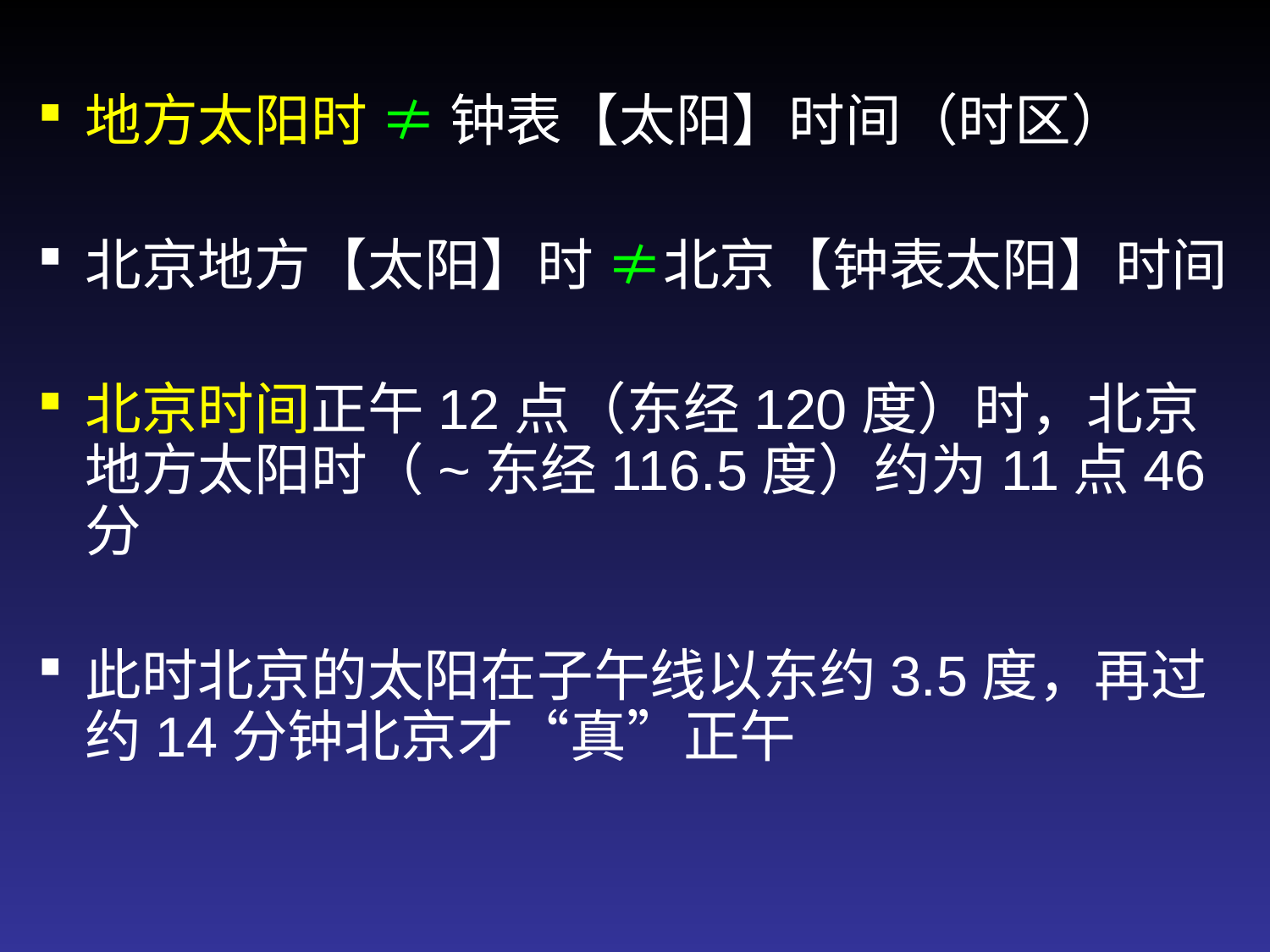

地方太阳时 ≠ 钟表【太阳】时间（时区）

北京地方【太阳】时 ≠北京【钟表太阳】时间

北京时间正午12点（东经120度）时，北京地方太阳时（~东经116.5度）约为11点46分

此时北京的太阳在子午线以东约3.5度，再过约14分钟北京才“真”正午